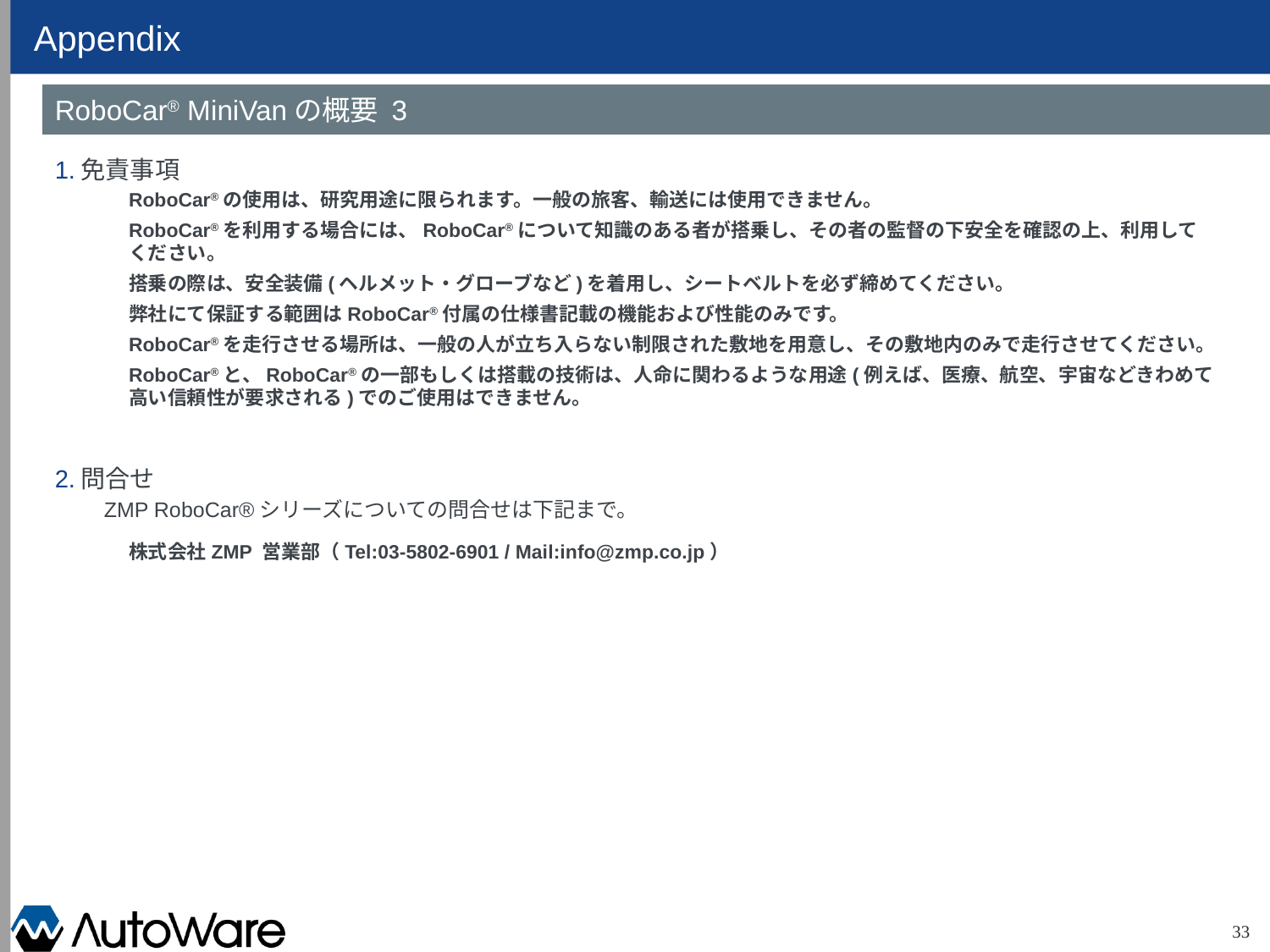

# Appendix
RoboCar® MiniVanの概要 3
免責事項
RoboCar®の使用は、研究用途に限られます。一般の旅客、輸送には使用できません。
RoboCar®を利用する場合には、RoboCar®について知識のある者が搭乗し、その者の監督の下安全を確認の上、利用してください。
搭乗の際は、安全装備(ヘルメット・グローブなど)を着用し、シートベルトを必ず締めてください。
弊社にて保証する範囲はRoboCar®付属の仕様書記載の機能および性能のみです。
RoboCar®を走行させる場所は、一般の人が立ち入らない制限された敷地を用意し、その敷地内のみで走行させてください。
RoboCar®と、RoboCar®の一部もしくは搭載の技術は、人命に関わるような用途(例えば、医療、航空、宇宙などきわめて高い信頼性が要求される)でのご使用はできません。

問合せ
ZMP RoboCar®シリーズについての問合せは下記まで。
株式会社ZMP 営業部（Tel:03-5802-6901 / Mail:info@zmp.co.jp）

33